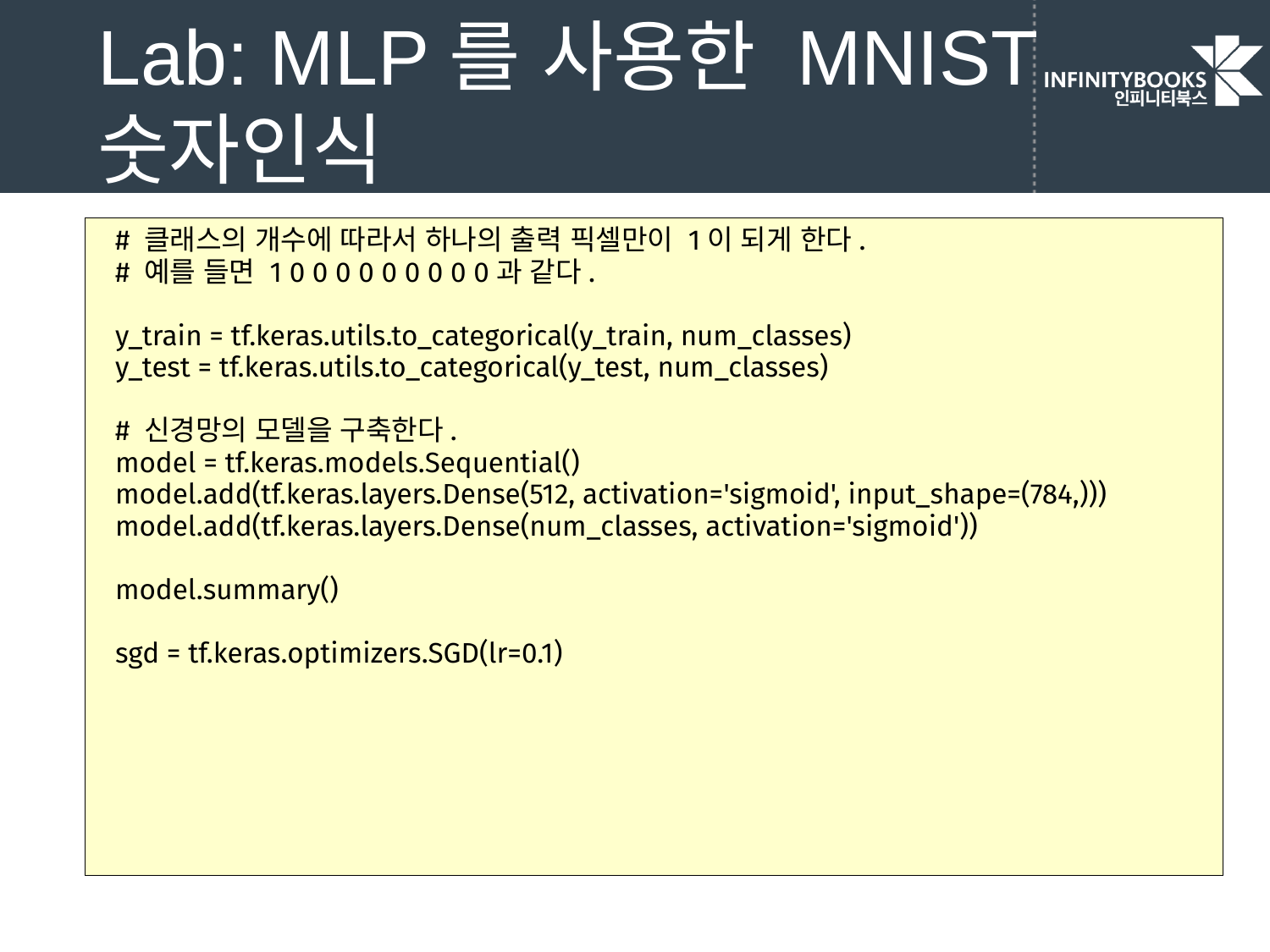

# Lab: MLP를 사용한 MNIST 숫자인식
# 클래스의 개수에 따라서 하나의 출력 픽셀만이 1이 되게 한다.
# 예를 들면 1 0 0 0 0 0 0 0 0 0과 같다.

y_train = tf.keras.utils.to_categorical(y_train, num_classes)
y_test = tf.keras.utils.to_categorical(y_test, num_classes)

# 신경망의 모델을 구축한다.
model = tf.keras.models.Sequential()
model.add(tf.keras.layers.Dense(512, activation='sigmoid', input_shape=(784,)))
model.add(tf.keras.layers.Dense(num_classes, activation='sigmoid'))

model.summary()

sgd = tf.keras.optimizers.SGD(lr=0.1)